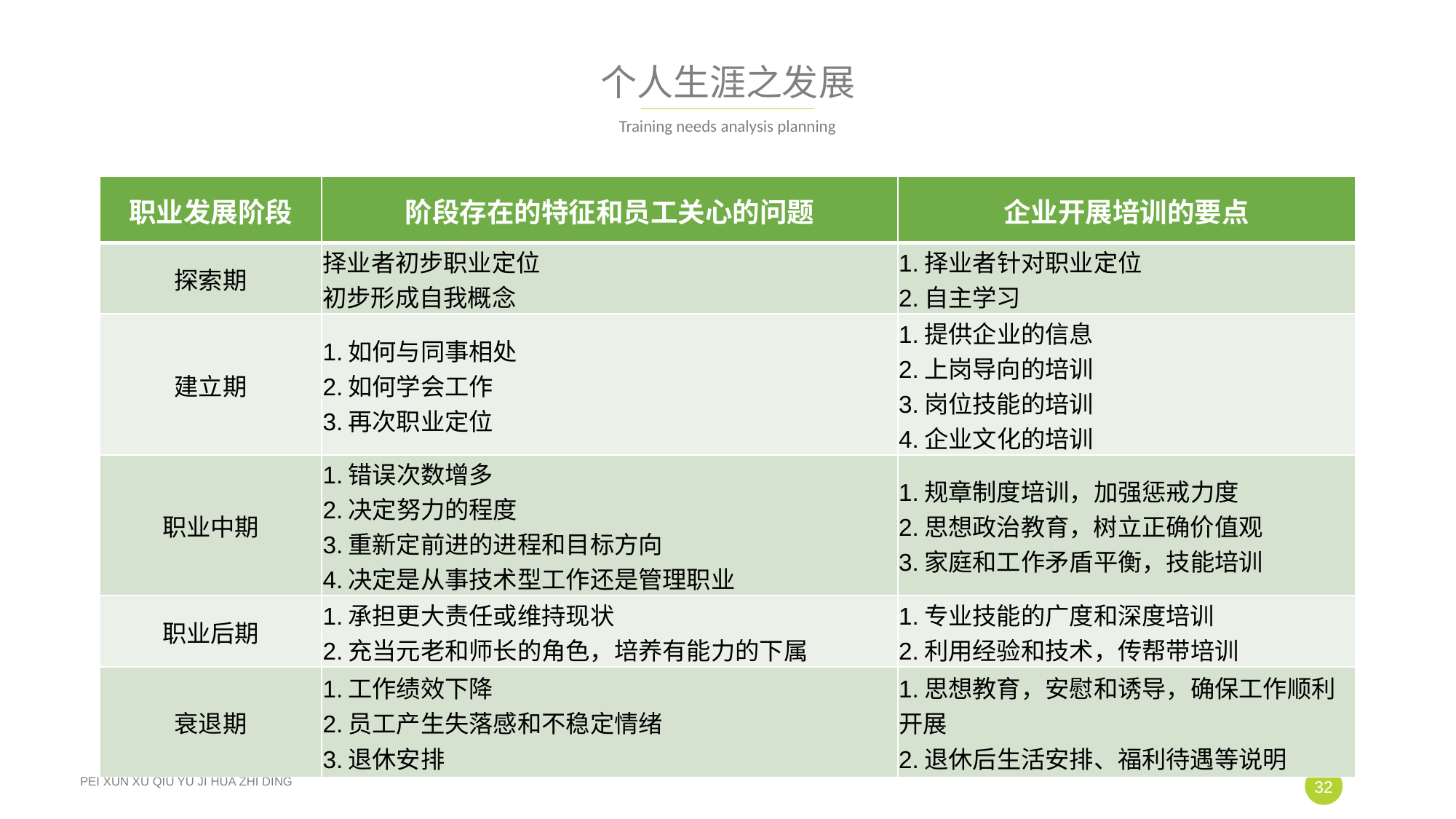

# 个人生涯之发展
Training needs analysis planning
| 职业发展阶段 | 阶段存在的特征和员工关心的问题 | 企业开展培训的要点 |
| --- | --- | --- |
| 探索期 | 择业者初步职业定位 初步形成自我概念 | 1.择业者针对职业定位 2.自主学习 |
| 建立期 | 1.如何与同事相处 2.如何学会工作 3.再次职业定位 | 1.提供企业的信息 2.上岗导向的培训 3.岗位技能的培训 4.企业文化的培训 |
| 职业中期 | 1.错误次数增多 2.决定努力的程度 3.重新定前进的进程和目标方向 4.决定是从事技术型工作还是管理职业 | 1.规章制度培训，加强惩戒力度 2.思想政治教育，树立正确价值观 3.家庭和工作矛盾平衡，技能培训 |
| 职业后期 | 1.承担更大责任或维持现状 2.充当元老和师长的角色，培养有能力的下属 | 1.专业技能的广度和深度培训 2.利用经验和技术，传帮带培训 |
| 衰退期 | 1.工作绩效下降 2.员工产生失落感和不稳定情绪 3.退休安排 | 1.思想教育，安慰和诱导，确保工作顺利开展 2.退休后生活安排、福利待遇等说明 |